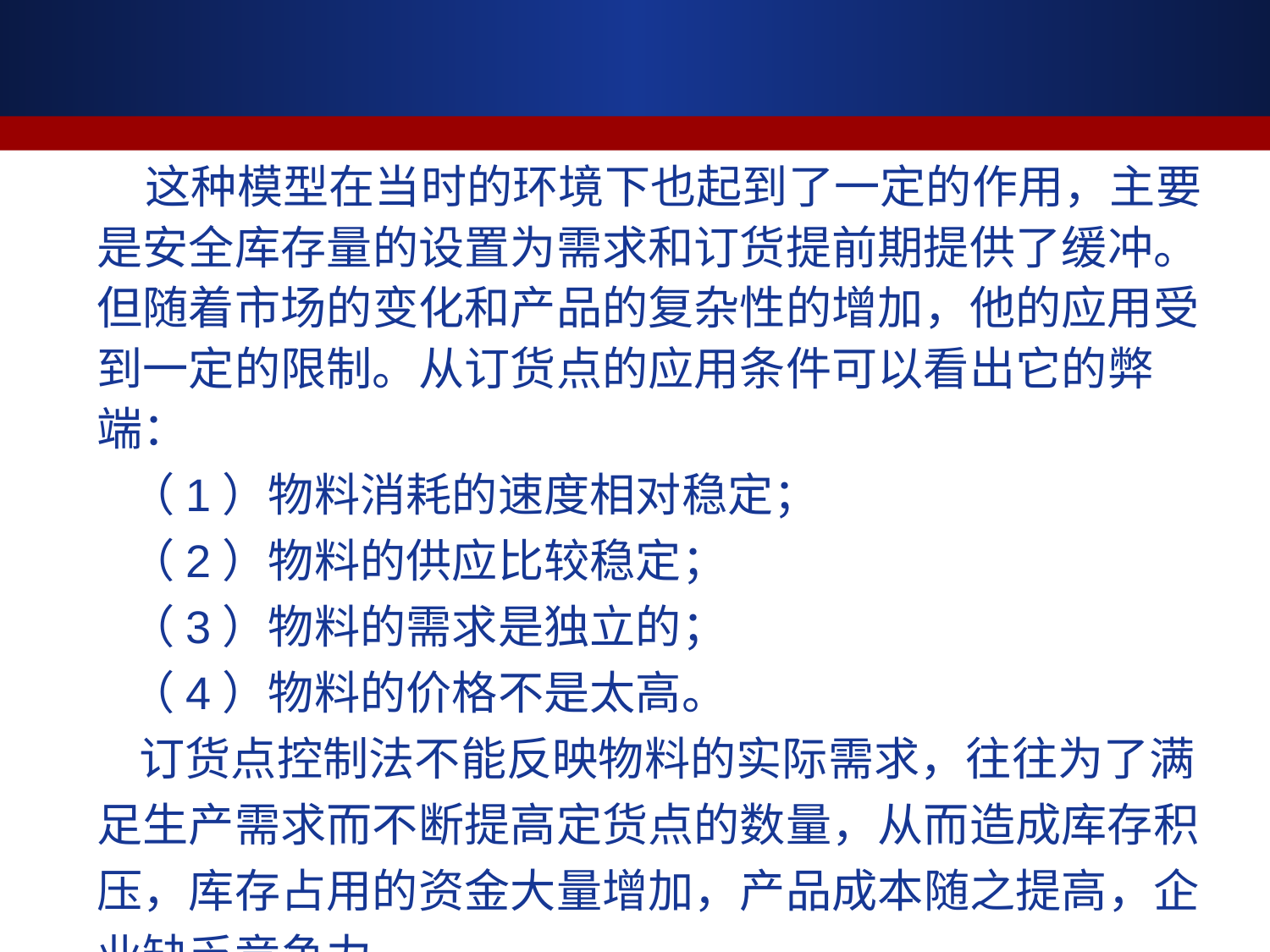

这种模型在当时的环境下也起到了一定的作用，主要是安全库存量的设置为需求和订货提前期提供了缓冲。但随着市场的变化和产品的复杂性的增加，他的应用受到一定的限制。从订货点的应用条件可以看出它的弊端：
  （1）物料消耗的速度相对稳定；
  （2）物料的供应比较稳定；
  （3）物料的需求是独立的；
  （4）物料的价格不是太高。
   订货点控制法不能反映物料的实际需求，往往为了满足生产需求而不断提高定货点的数量，从而造成库存积压，库存占用的资金大量增加，产品成本随之提高，企业缺乏竞争力。